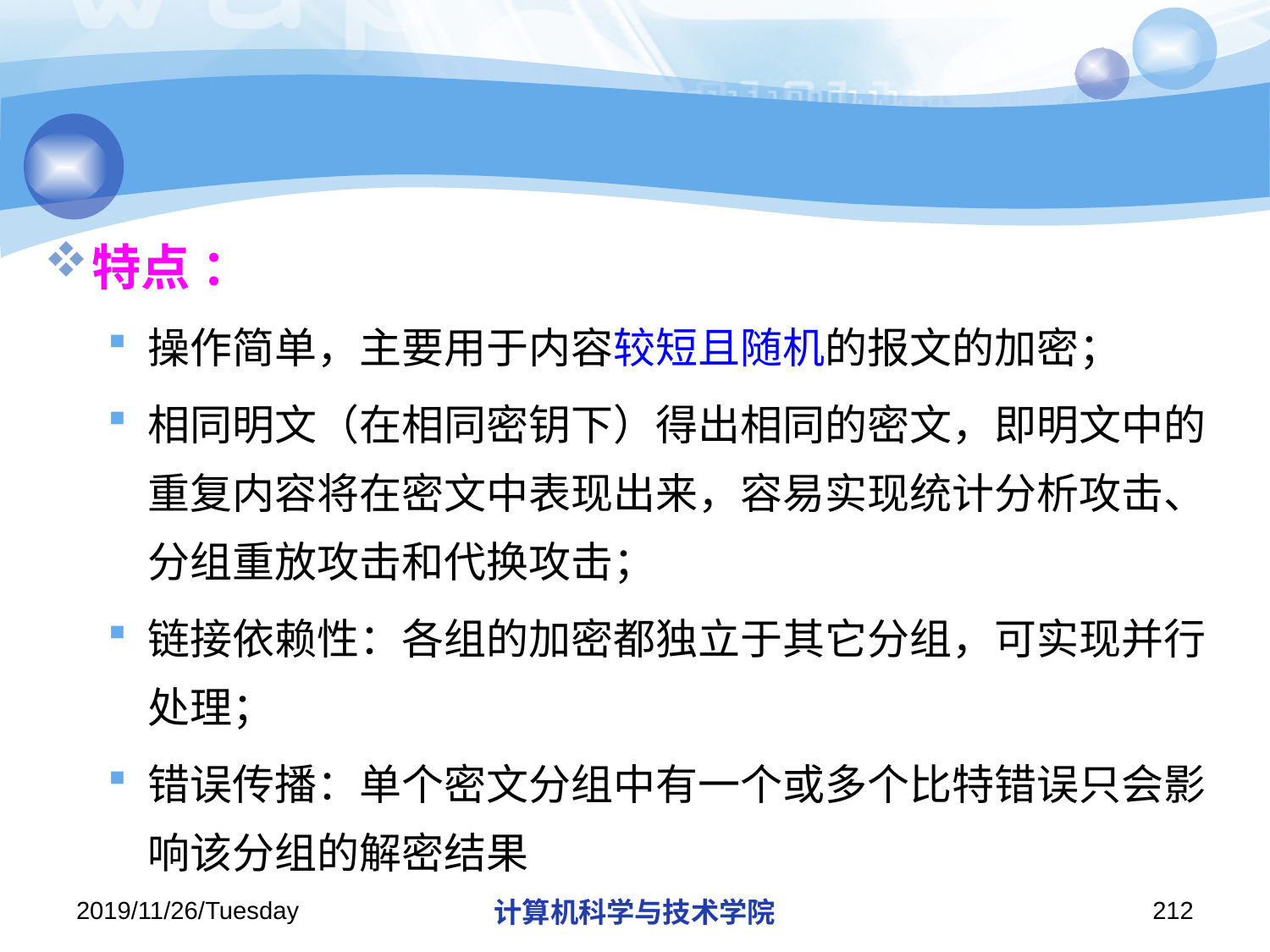

#
特点 ：
操作简单，主要用于内容较短且随机的报文的加密；
相同明文（在相同密钥下）得出相同的密文，即明文中的重复内容将在密文中表现出来，容易实现统计分析攻击、分组重放攻击和代换攻击；
链接依赖性：各组的加密都独立于其它分组，可实现并行处理；
错误传播：单个密文分组中有一个或多个比特错误只会影响该分组的解密结果

2019/11/26/Tuesday
计算机科学与技术学院
212